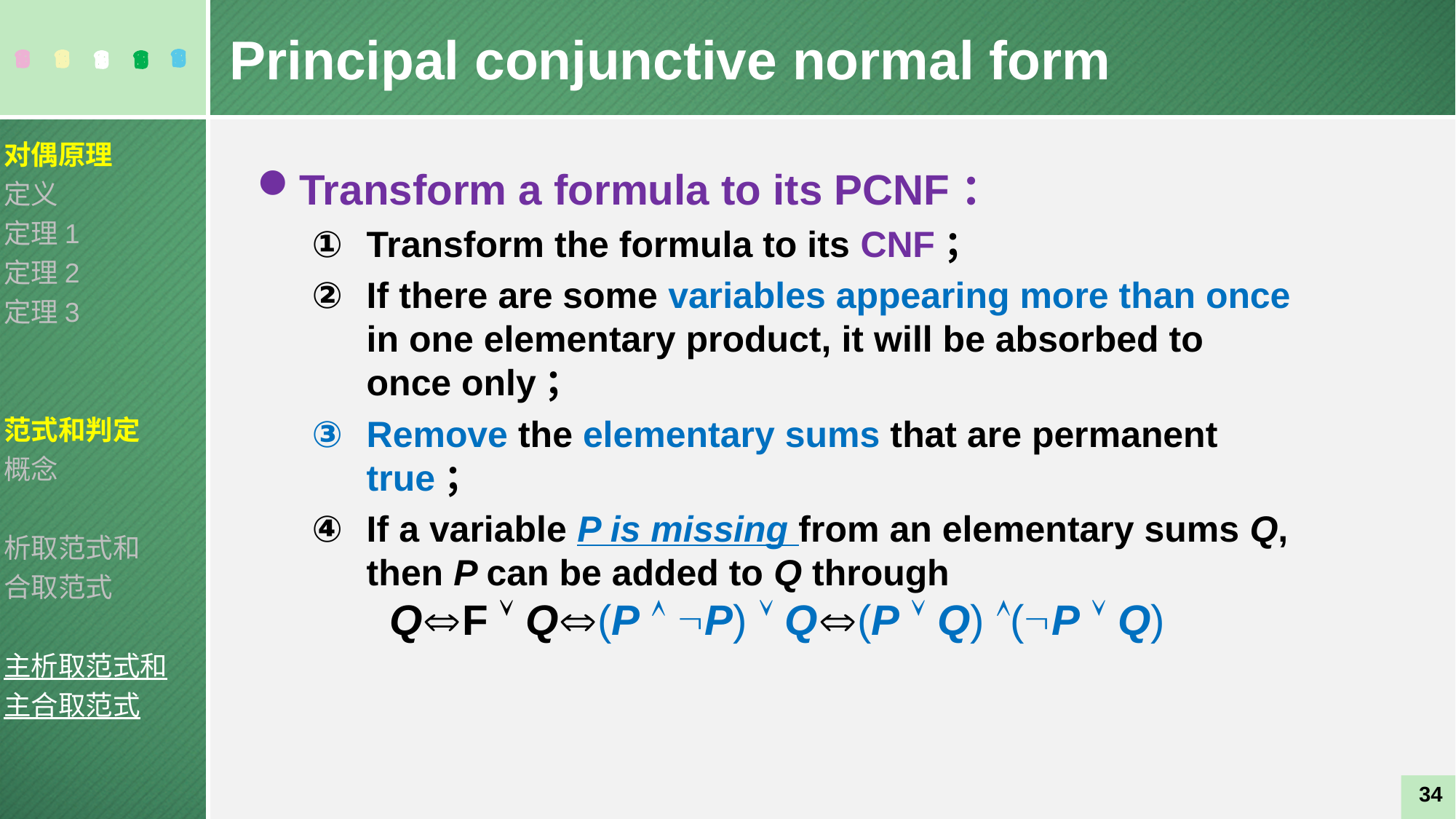

Principal conjunctive normal form

对偶原理
定义
定理1
定理2
定理3

范式和判定
概念

析取范式和
合取范式

主析取范式和
主合取范式

Transform a formula to its PCNF：
Transform the formula to its CNF；
If there are some variables appearing more than once in one elementary product, it will be absorbed to once only；
Remove the elementary sums that are permanent true；
If a variable P is missing from an elementary sums Q, then P can be added to Q through

Q⇔F ∨ Q⇔(P ∧ ¬P) ∨ Q⇔(P ∨ Q) ∧(¬P ∨ Q)
34